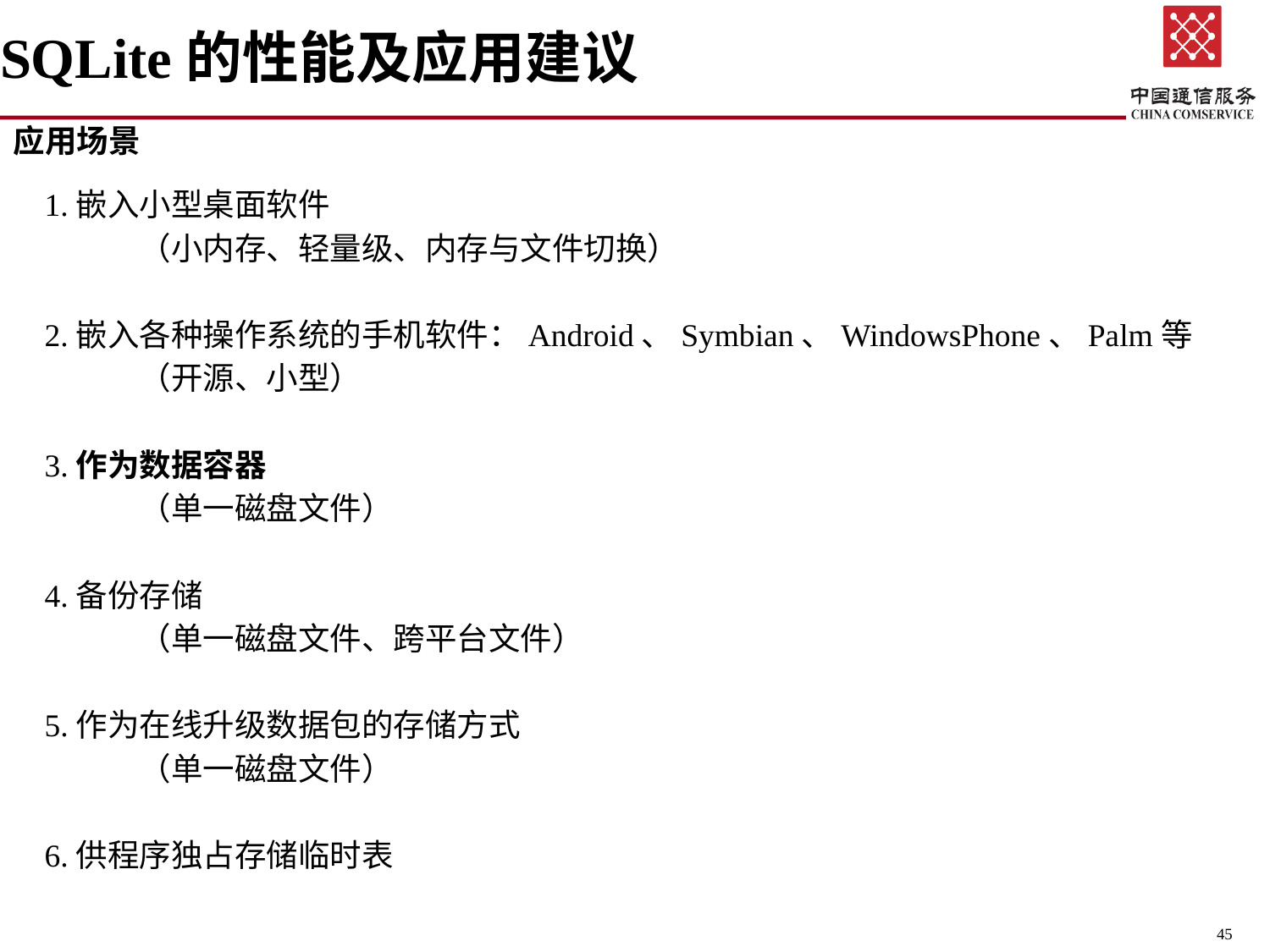

# SQLite的性能及应用建议

应用场景
    1.嵌入小型桌面软件
	（小内存、轻量级、内存与文件切换）

    2.嵌入各种操作系统的手机软件：Android、Symbian、WindowsPhone、Palm等
	（开源、小型）

    3.作为数据容器
	（单一磁盘文件）

    4.备份存储
	（单一磁盘文件、跨平台文件）

    5.作为在线升级数据包的存储方式
	（单一磁盘文件）

    6.供程序独占存储临时表